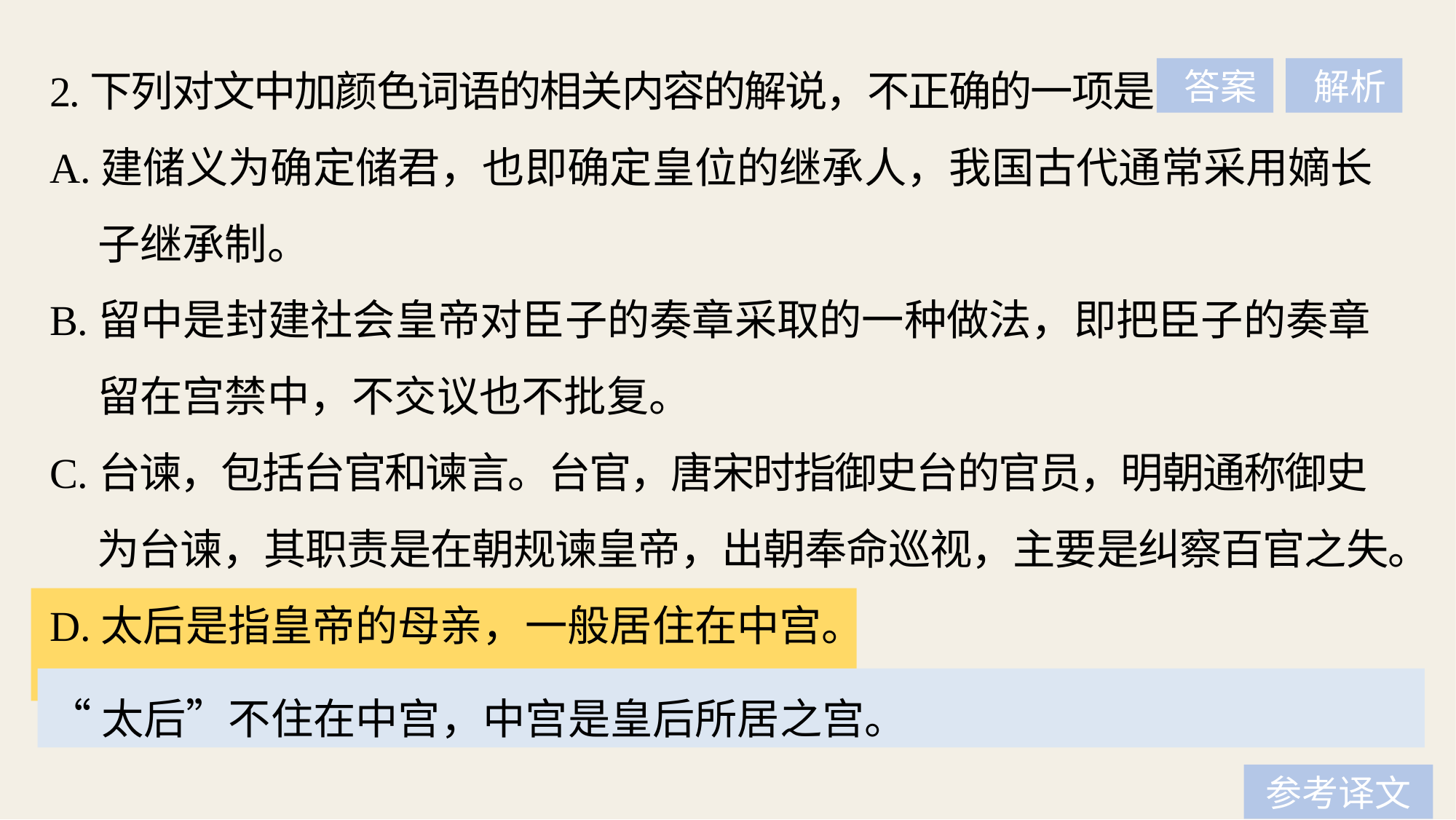

2.下列对文中加颜色词语的相关内容的解说，不正确的一项是
A.建储义为确定储君，也即确定皇位的继承人，我国古代通常采用嫡长
    子继承制。
B.留中是封建社会皇帝对臣子的奏章采取的一种做法，即把臣子的奏章
    留在宫禁中，不交议也不批复。
C.台谏，包括台官和谏言。台官，唐宋时指御史台的官员，明朝通称御史
    为台谏，其职责是在朝规谏皇帝，出朝奉命巡视，主要是纠察百官之失。
D.太后是指皇帝的母亲，一般居住在中宫。
 答案
 解析

“太后”不住在中宫，中宫是皇后所居之宫。

参考译文